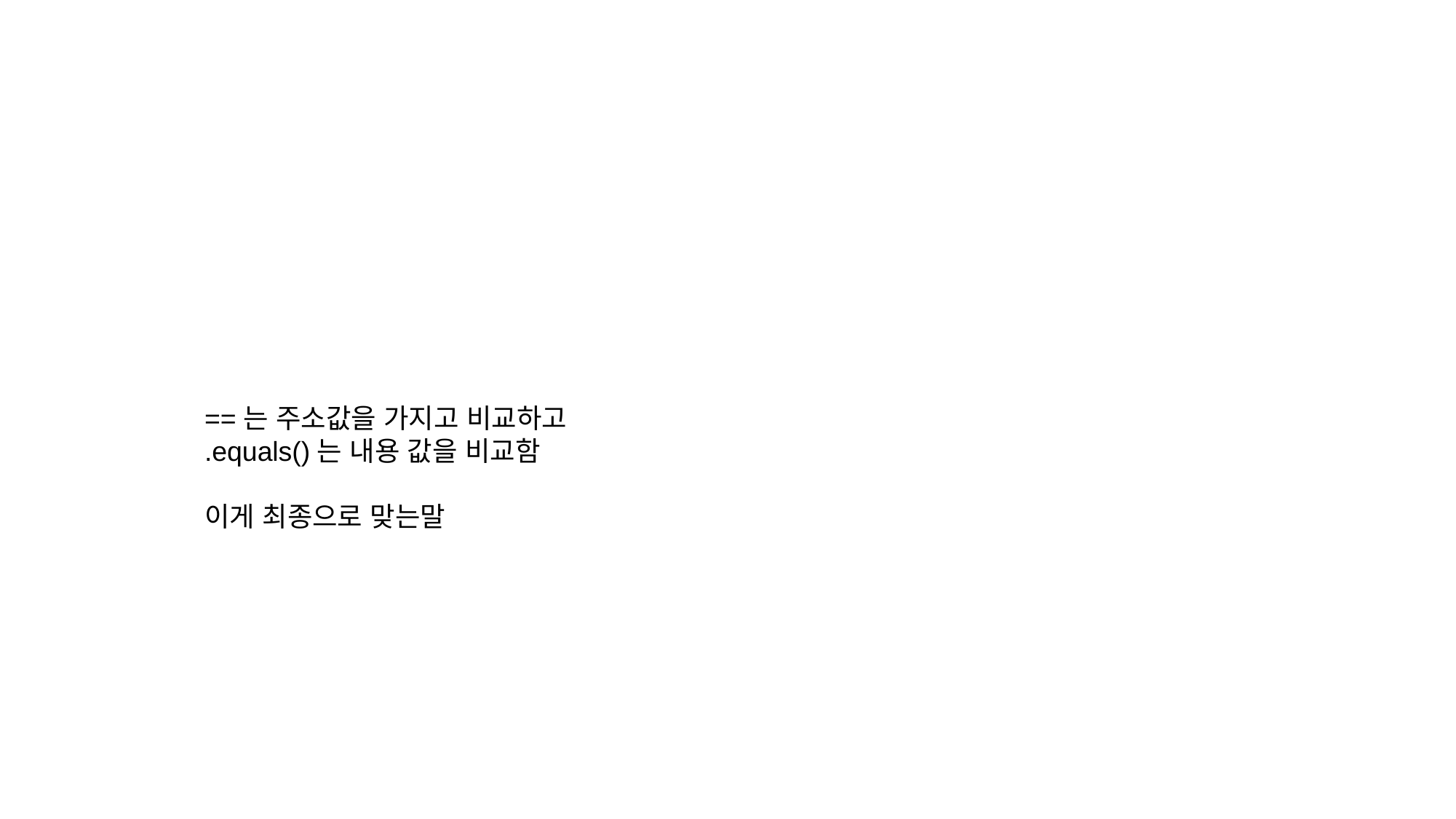

==는 주소값을 가지고 비교하고
.equals()는 내용 값을 비교함

이게 최종으로 맞는말